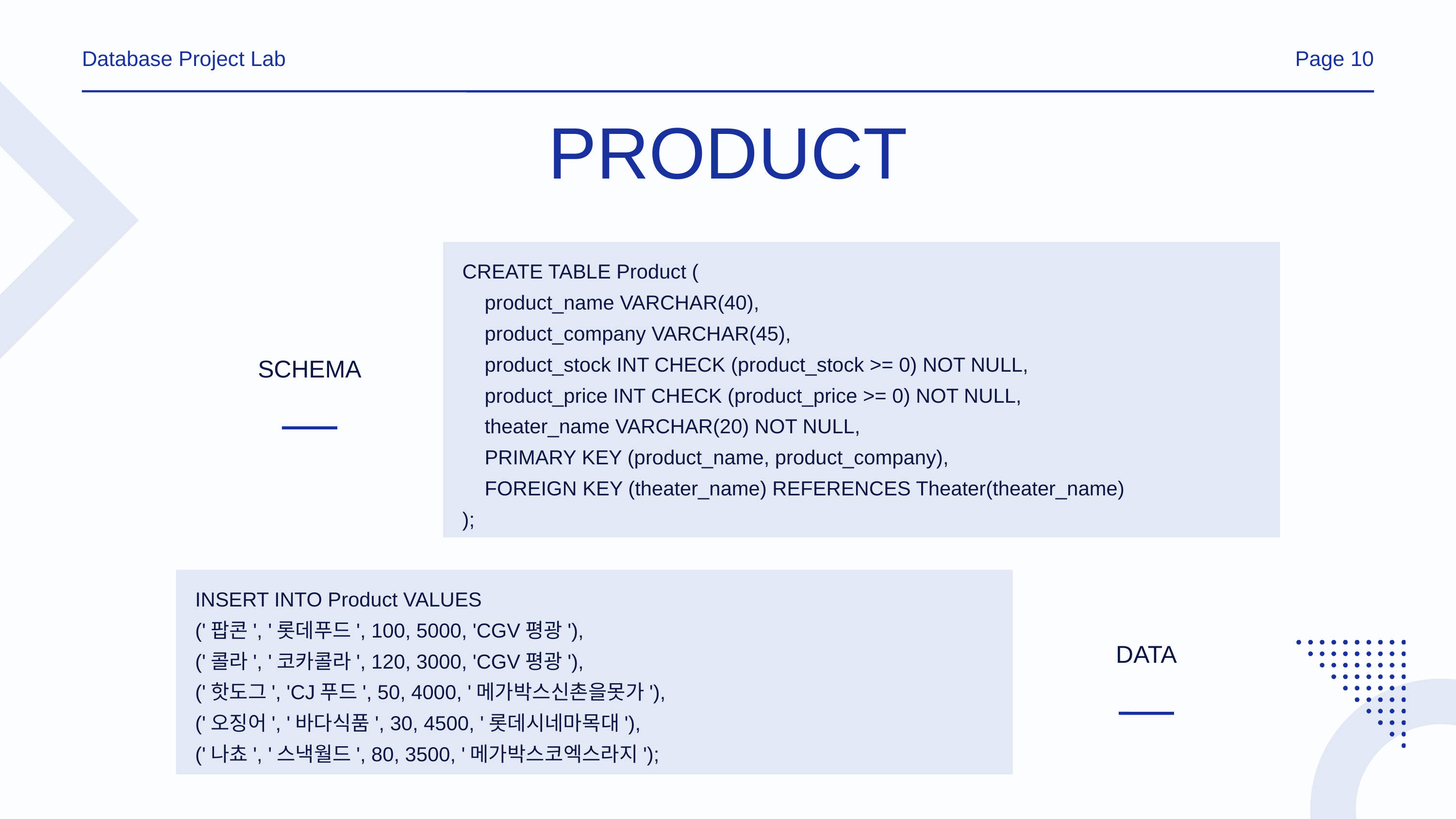

Database Project Lab
Page 10

PRODUCT

CREATE TABLE Product (
    product_name VARCHAR(40),
    product_company VARCHAR(45),
    product_stock INT CHECK (product_stock >= 0) NOT NULL,
    product_price INT CHECK (product_price >= 0) NOT NULL,
    theater_name VARCHAR(20) NOT NULL,
    PRIMARY KEY (product_name, product_company),
    FOREIGN KEY (theater_name) REFERENCES Theater(theater_name)
);
SCHEMA

INSERT INTO Product VALUES
('팝콘', '롯데푸드', 100, 5000, 'CGV평광'),
('콜라', '코카콜라', 120, 3000, 'CGV평광'),
('핫도그', 'CJ푸드', 50, 4000, '메가박스신촌을못가'),
('오징어', '바다식품', 30, 4500, '롯데시네마목대'),
('나쵸', '스낵월드', 80, 3500, '메가박스코엑스라지');
DATA